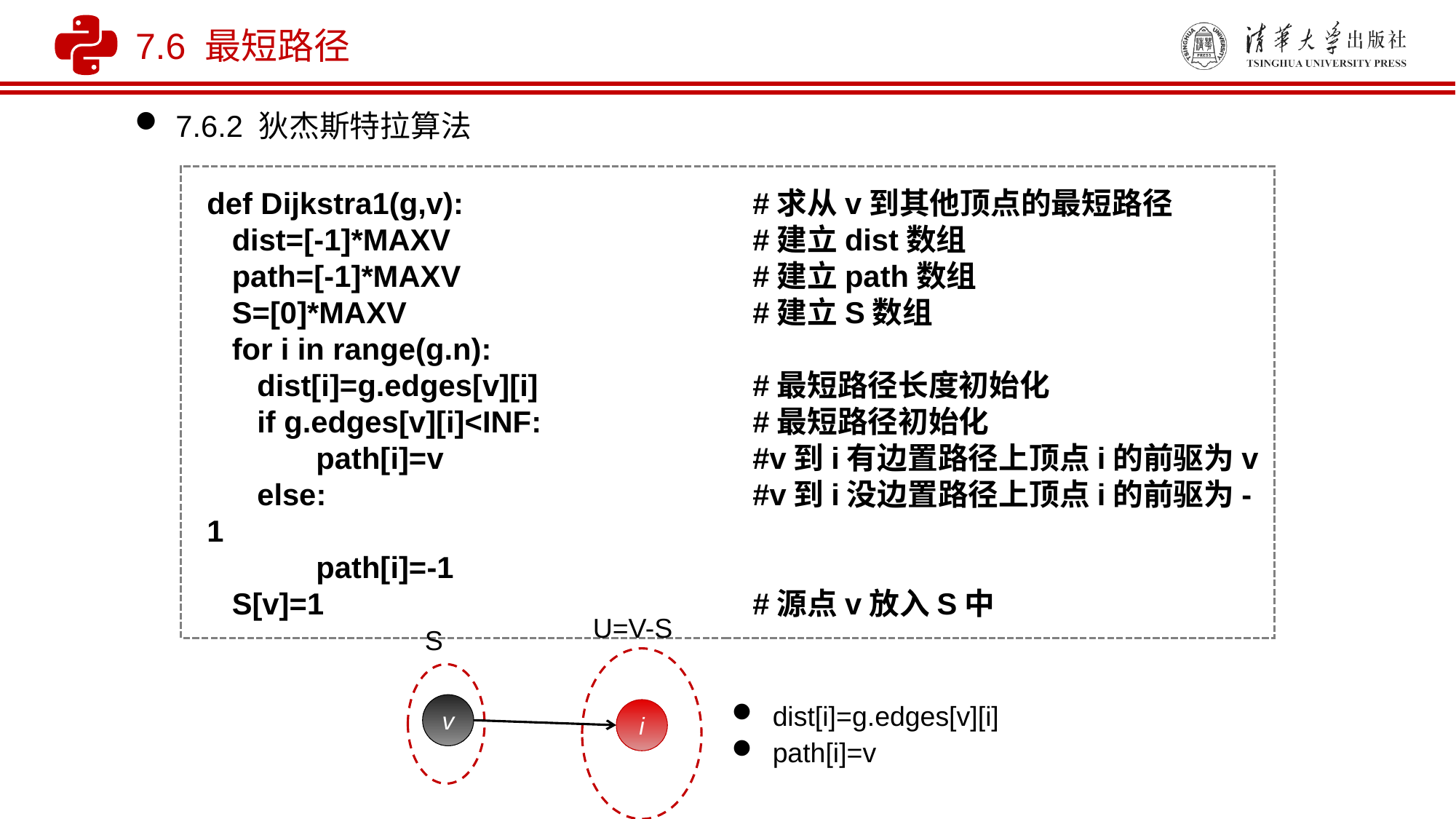

7.6 最短路径
7.6.2 狄杰斯特拉算法
def Dijkstra1(g,v):         	      	#求从v到其他顶点的最短路径
   dist=[-1]*MAXV			#建立dist数组
   path=[-1]*MAXV			#建立path数组
   S=[0]*MAXV				#建立S数组
   for i in range(g.n):
      dist[i]=g.edges[v][i]		#最短路径长度初始化
      if g.edges[v][i]<INF:		#最短路径初始化
      	path[i]=v			#v到i有边置路径上顶点i的前驱为v
      else:				#v到i没边置路径上顶点i的前驱为-1
      	path[i]=-1
   S[v]=1				#源点v放入S中
U=V-S
S

dist[i]=g.edges[v][i]
path[i]=v
v
i